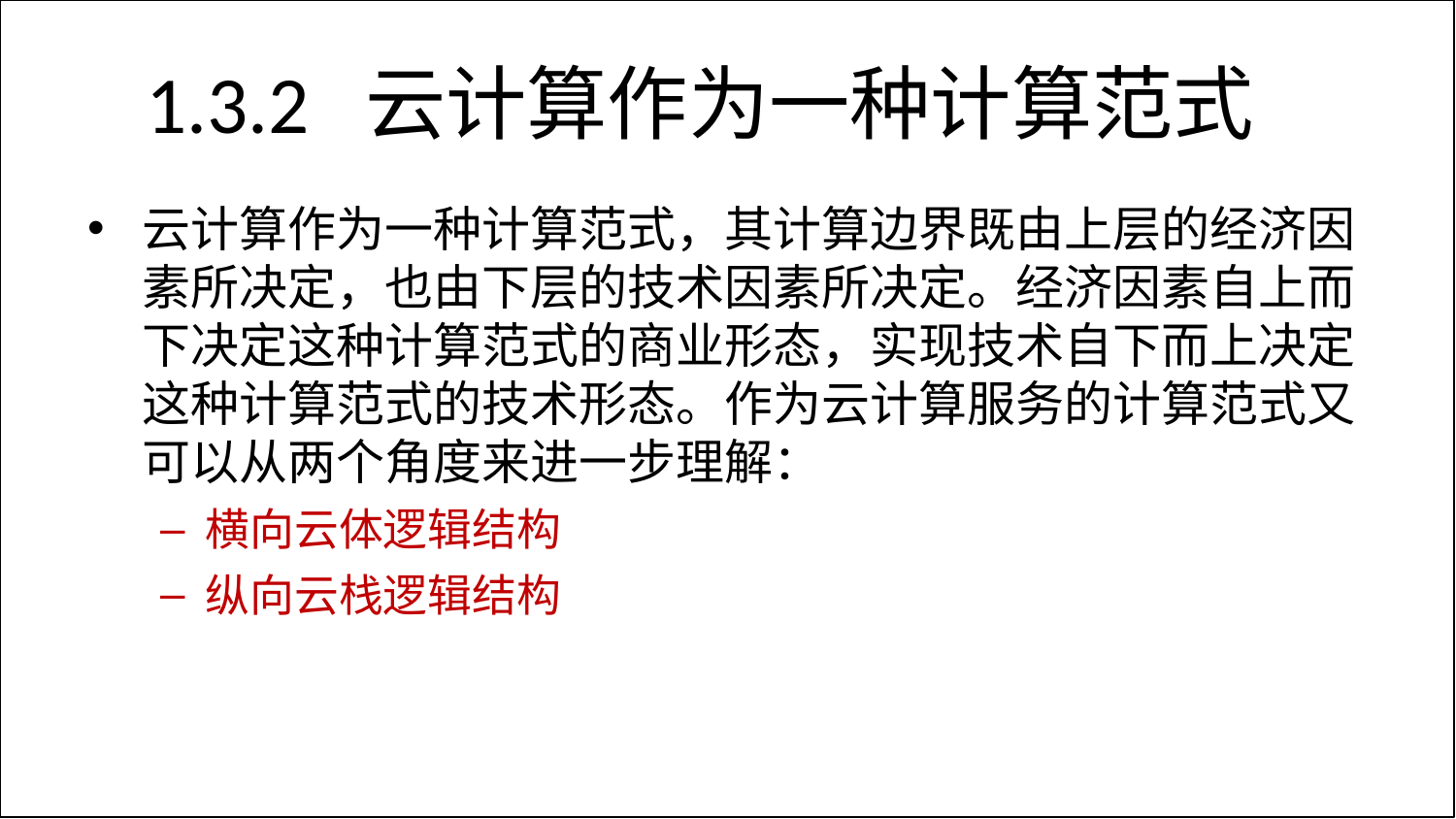

# 1.3.2  云计算作为一种计算范式
云计算作为一种计算范式，其计算边界既由上层的经济因素所决定，也由下层的技术因素所决定。经济因素自上而下决定这种计算范式的商业形态，实现技术自下而上决定这种计算范式的技术形态。作为云计算服务的计算范式又可以从两个角度来进一步理解：
横向云体逻辑结构
纵向云栈逻辑结构